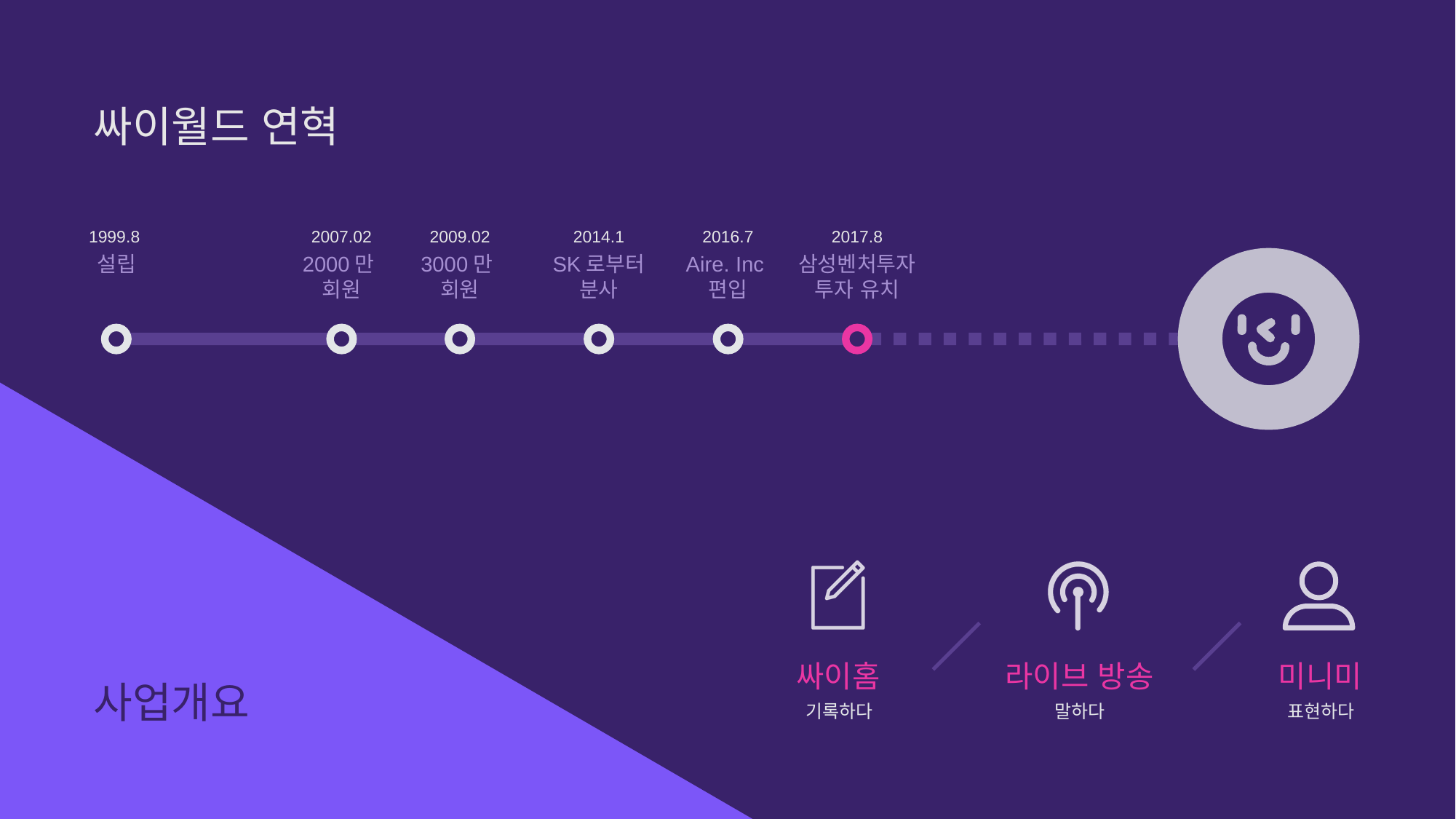

싸이월드 연혁
2016.7
Aire. Inc
편입
2017.8
삼성벤처투자
투자 유치
1999.8
설립
2007.02
2000만
회원
2009.02
3000만
회원
2014.1
SK로부터
분사

싸이홈
기록하다
라이브 방송
말하다
미니미
표현하다
사업개요